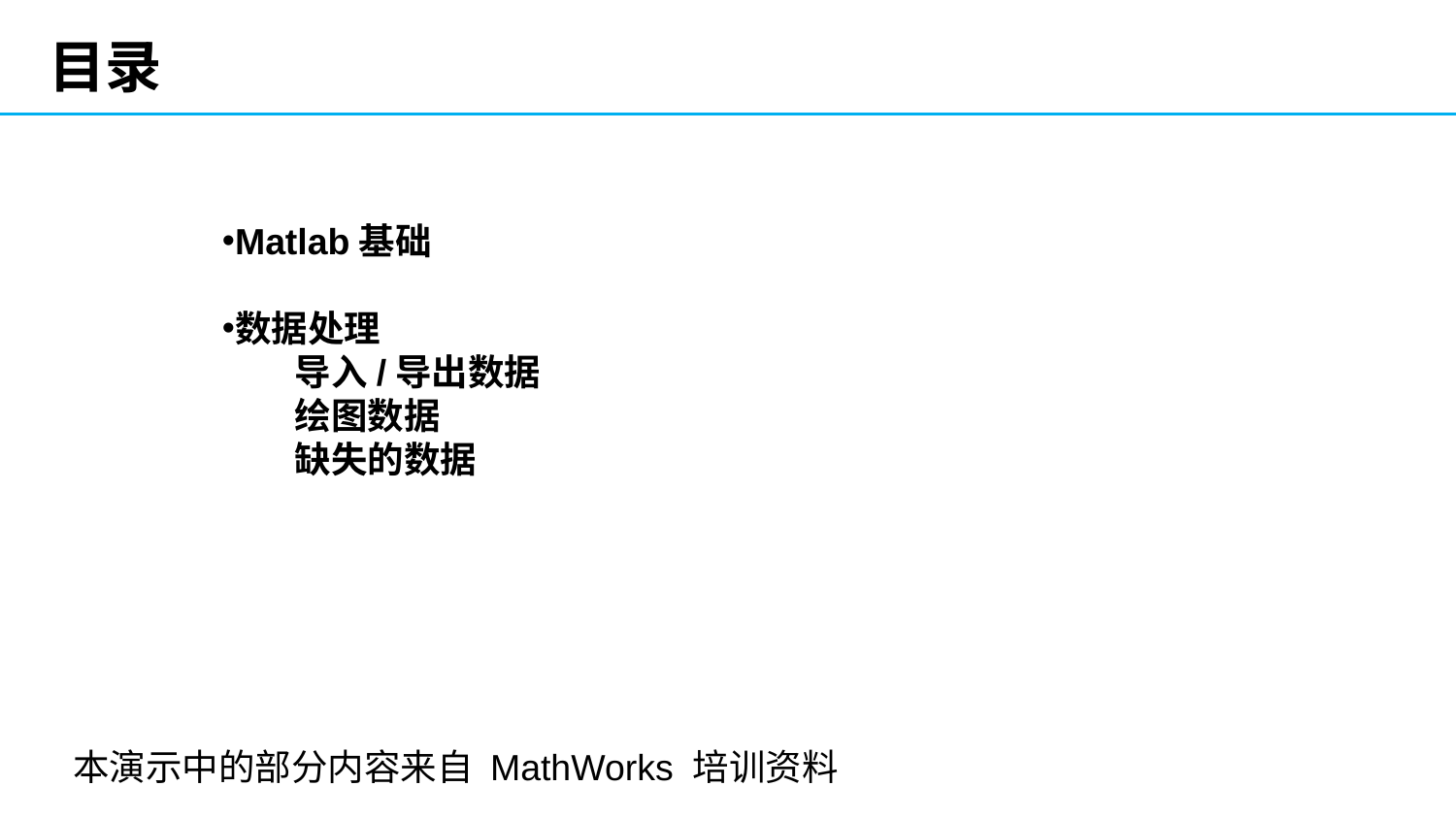

# 目录
Matlab基础

数据处理
导入/导出数据
绘图数据
缺失的数据
本演示中的部分内容来自 MathWorks 培训资料